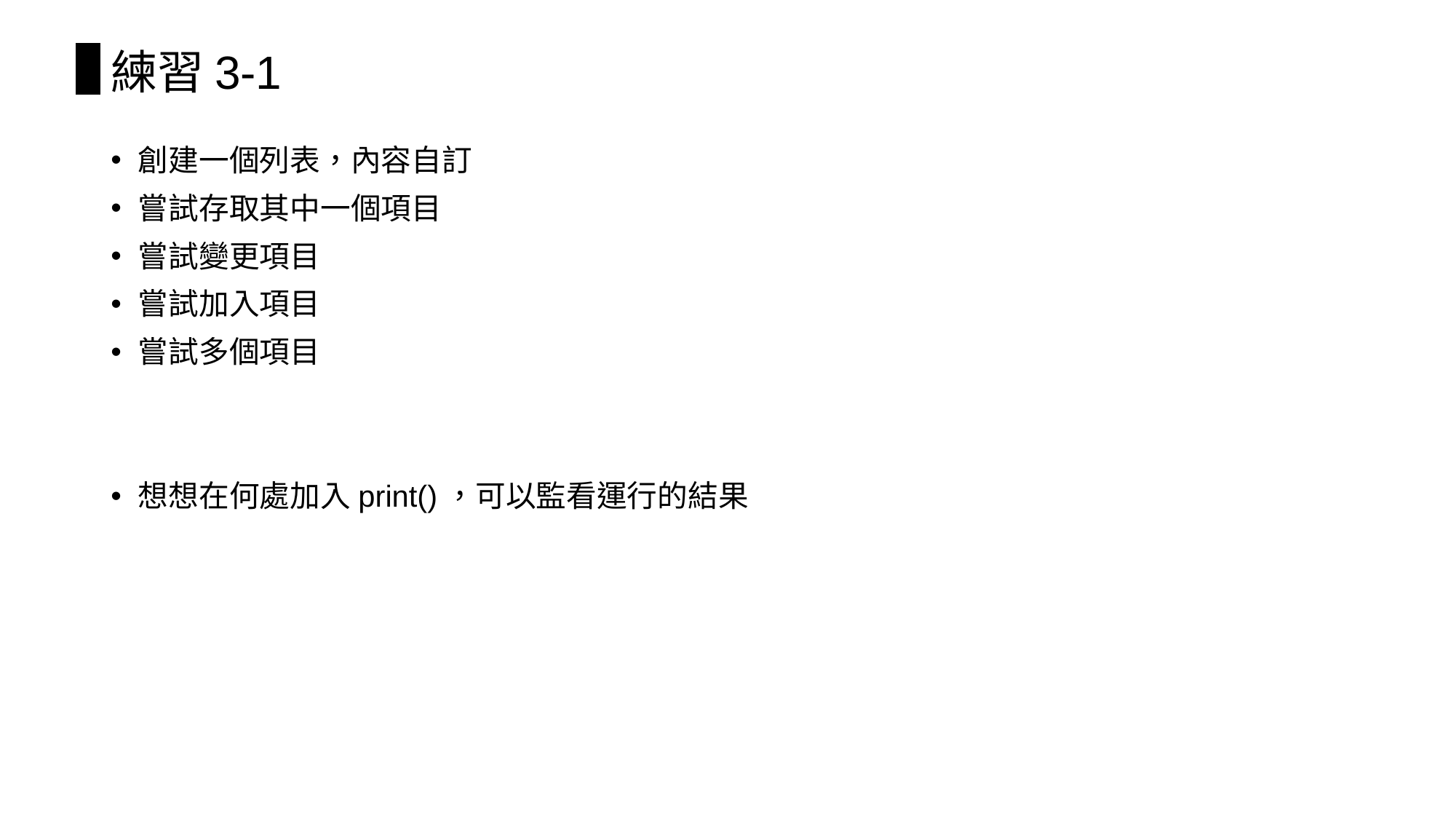

# 練習3-1
創建一個列表，內容自訂
嘗試存取其中一個項目
嘗試變更項目
嘗試加入項目
嘗試多個項目

想想在何處加入print()，可以監看運行的結果